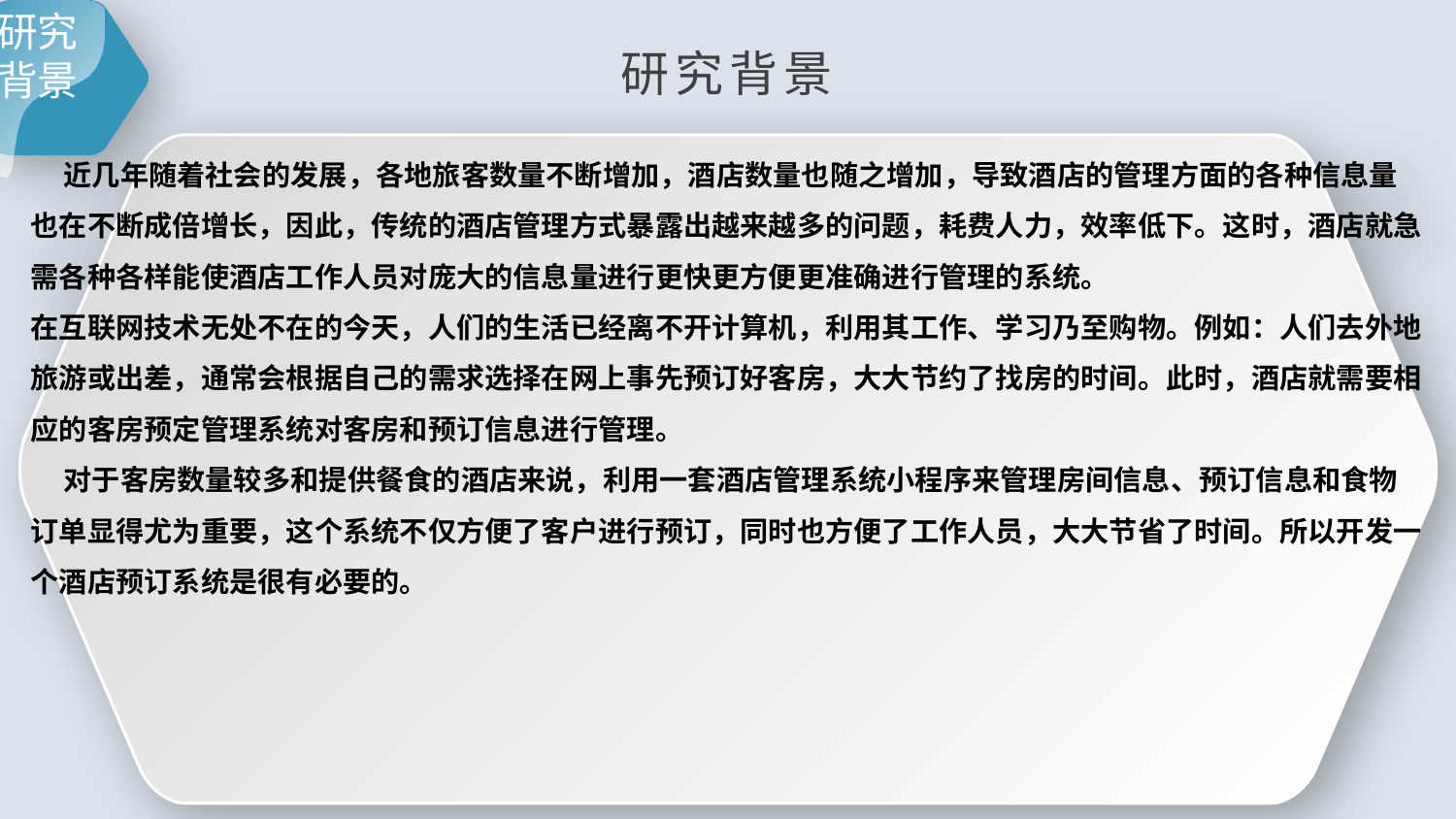

研究
背景

研究背景
    近几年随着社会的发展，各地旅客数量不断增加，酒店数量也随之增加，导致酒店的管理方面的各种信息量也在不断成倍增长，因此，传统的酒店管理方式暴露出越来越多的问题，耗费人力，效率低下。这时，酒店就急需各种各样能使酒店工作人员对庞大的信息量进行更快更方便更准确进行管理的系统。
在互联网技术无处不在的今天，人们的生活已经离不开计算机，利用其工作、学习乃至购物。例如：人们去外地旅游或出差，通常会根据自己的需求选择在网上事先预订好客房，大大节约了找房的时间。此时，酒店就需要相应的客房预定管理系统对客房和预订信息进行管理。
    对于客房数量较多和提供餐食的酒店来说，利用一套酒店管理系统小程序来管理房间信息、预订信息和食物订单显得尤为重要，这个系统不仅方便了客户进行预订，同时也方便了工作人员，大大节省了时间。所以开发一个酒店预订系统是很有必要的。